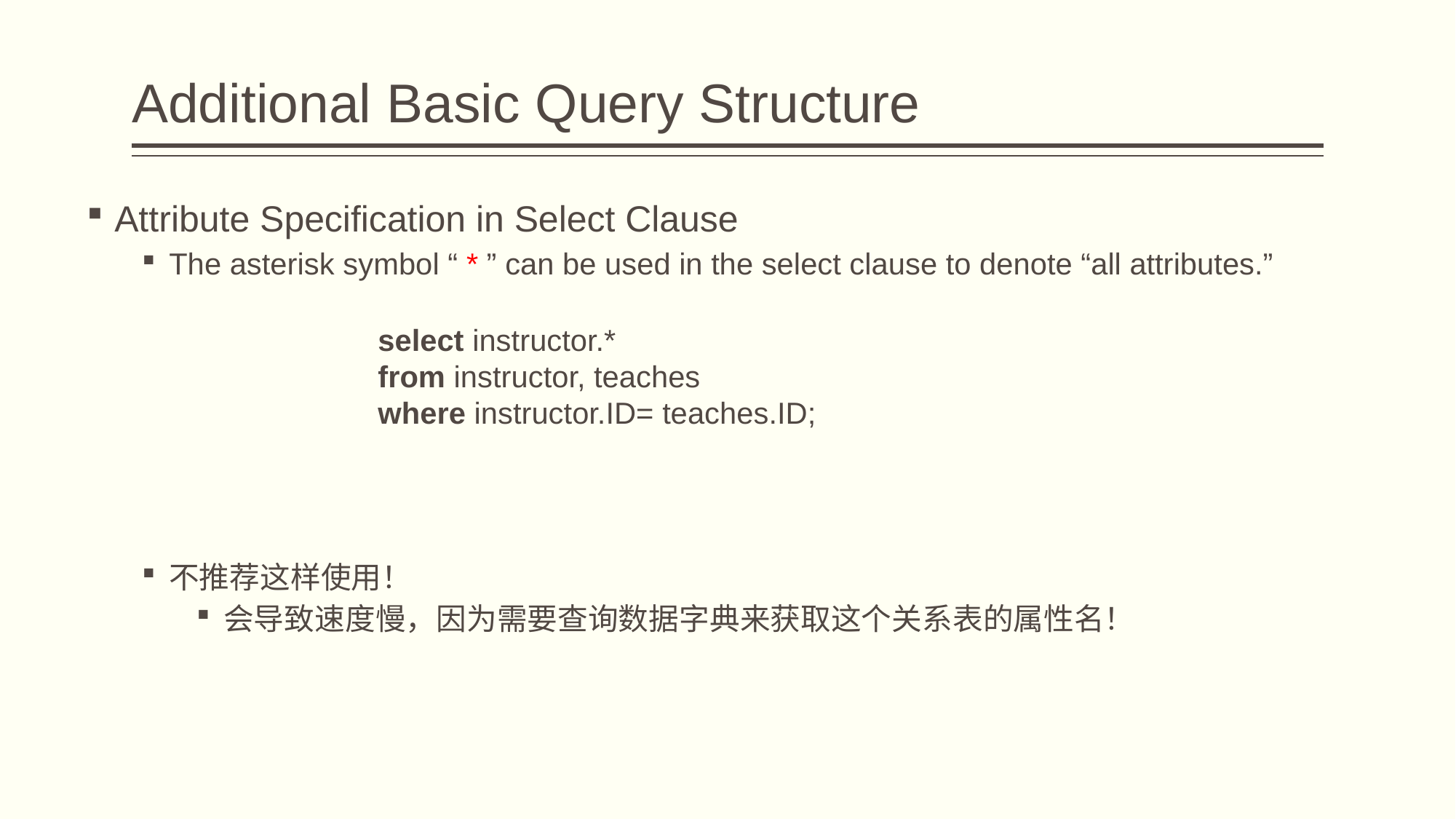

# Additional Basic Query Structure
Attribute Specification in Select Clause
The asterisk symbol “ * ” can be used in the select clause to denote “all attributes.”

不推荐这样使用！
会导致速度慢，因为需要查询数据字典来获取这个关系表的属性名！
select instructor.*
from instructor, teaches
where instructor.ID= teaches.ID;